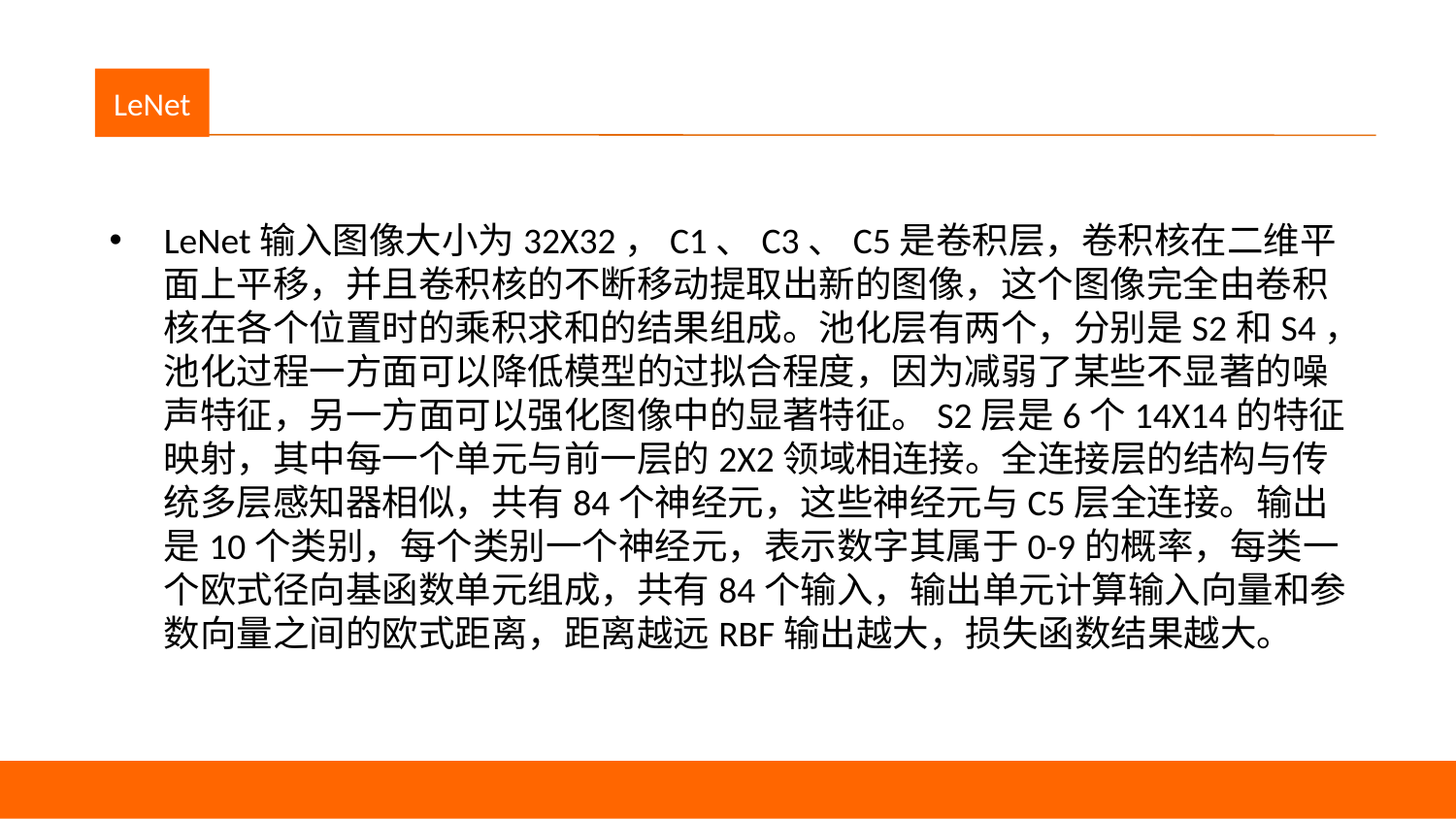

议程
LeNet

LeNet输入图像大小为32X32，C1、C3、C5是卷积层，卷积核在二维平面上平移，并且卷积核的不断移动提取出新的图像，这个图像完全由卷积核在各个位置时的乘积求和的结果组成。池化层有两个，分别是S2和S4，池化过程一方面可以降低模型的过拟合程度，因为减弱了某些不显著的噪声特征，另一方面可以强化图像中的显著特征。S2层是6个14X14的特征映射，其中每一个单元与前一层的2X2领域相连接。全连接层的结构与传统多层感知器相似，共有84个神经元，这些神经元与C5层全连接。输出是10个类别，每个类别一个神经元，表示数字其属于0-9的概率，每类一个欧式径向基函数单元组成，共有84个输入，输出单元计算输入向量和参数向量之间的欧式距离，距离越远RBF输出越大，损失函数结果越大。